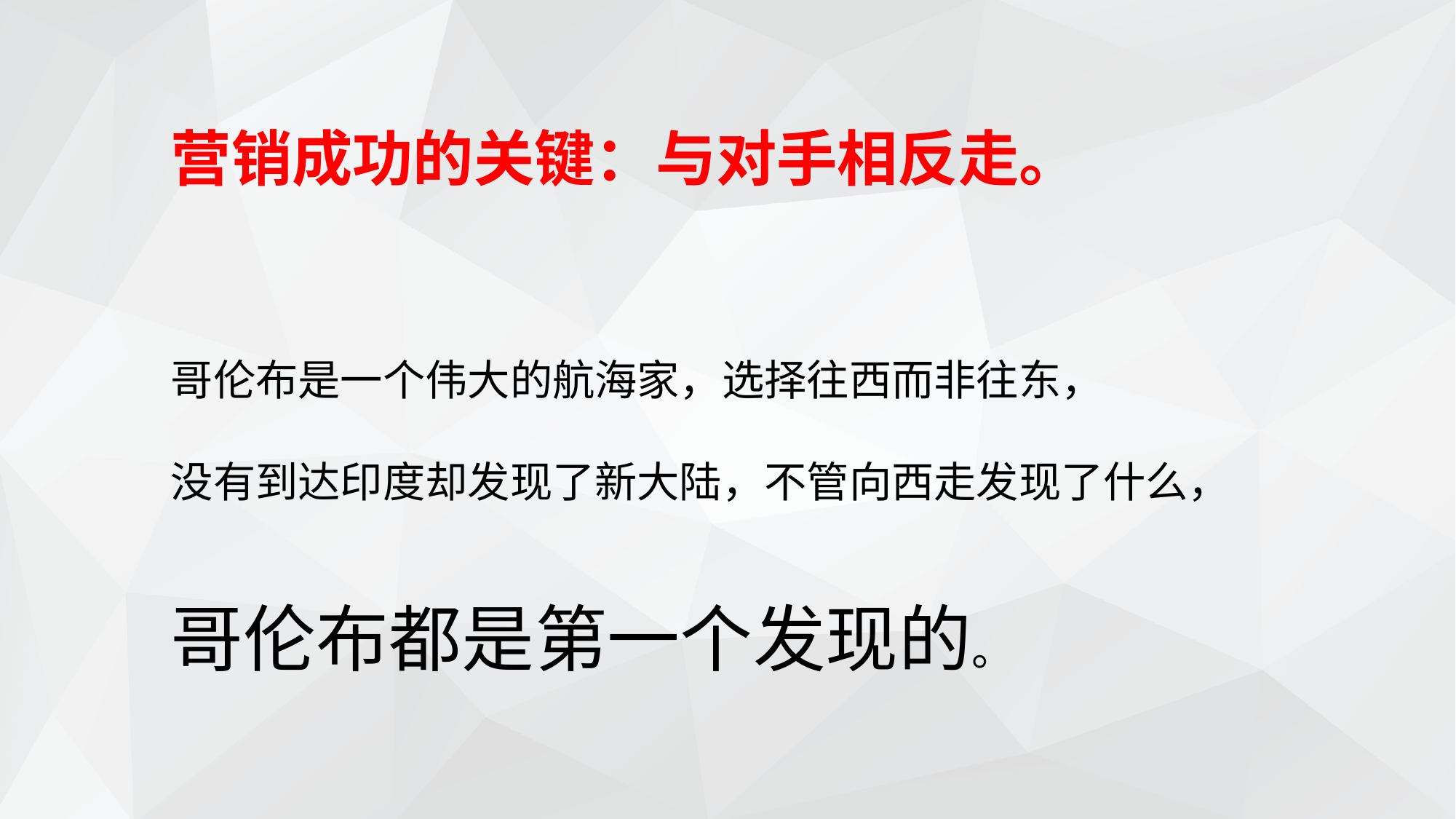

营销成功的关键：与对手相反走。

哥伦布是一个伟大的航海家，选择往西而非往东，
没有到达印度却发现了新大陆，不管向西走发现了什么，哥伦布都是第一个发现的。